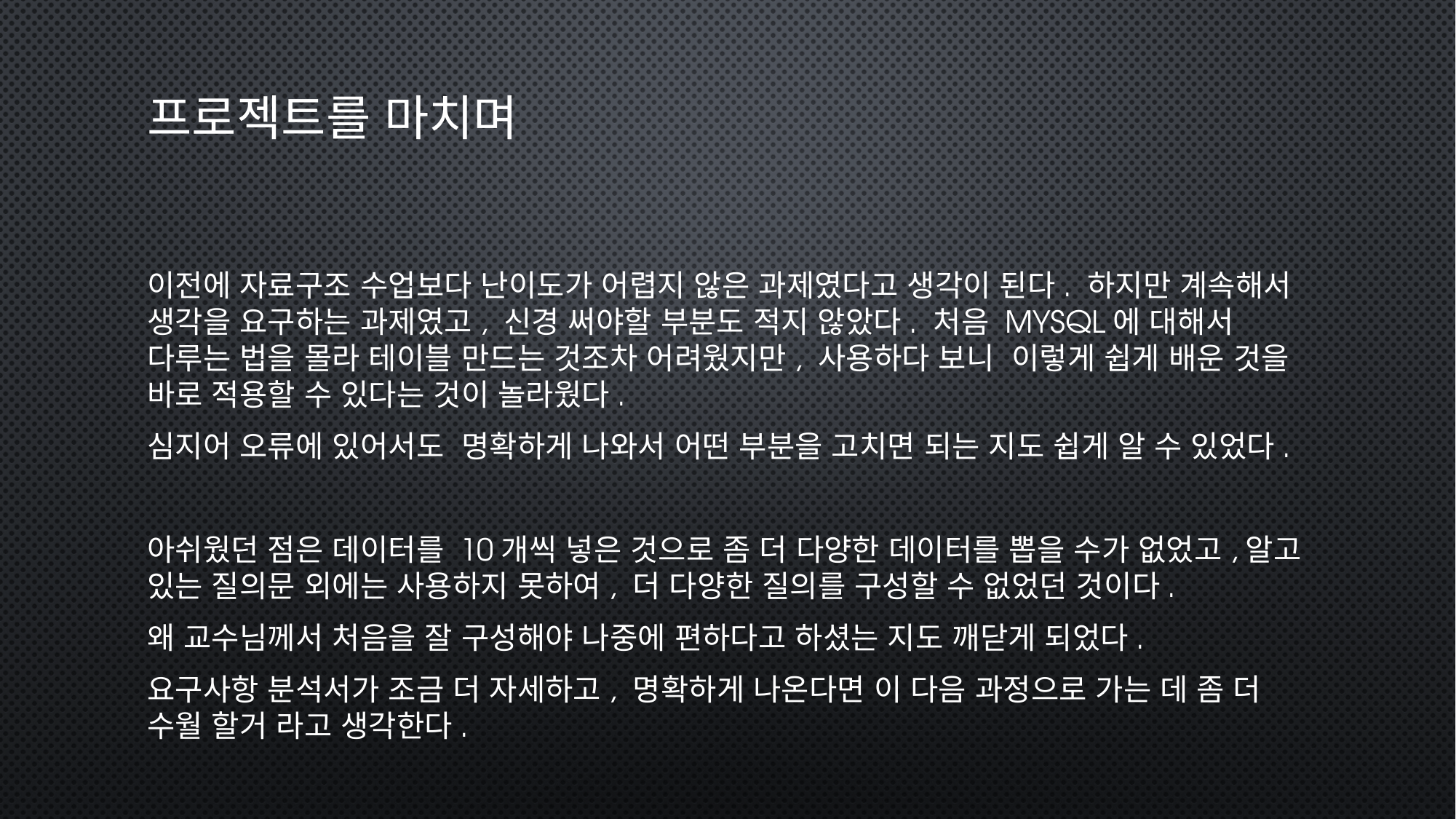

# 프로젝트를 마치며
이전에 자료구조 수업보다 난이도가 어렵지 않은 과제였다고 생각이 된다. 하지만 계속해서 생각을 요구하는 과제였고, 신경 써야할 부분도 적지 않았다. 처음 mysql에 대해서 다루는 법을 몰라 테이블 만드는 것조차 어려웠지만, 사용하다 보니  이렇게 쉽게 배운 것을 바로 적용할 수 있다는 것이 놀라웠다.
심지어 오류에 있어서도  명확하게 나와서 어떤 부분을 고치면 되는 지도 쉽게 알 수 있었다.

아쉬웠던 점은 데이터를 10개씩 넣은 것으로 좀 더 다양한 데이터를 뽑을 수가 없었고,알고 있는 질의문 외에는 사용하지 못하여, 더 다양한 질의를 구성할 수 없었던 것이다.
왜 교수님께서 처음을 잘 구성해야 나중에 편하다고 하셨는 지도 깨닫게 되었다.
요구사항 분석서가 조금 더 자세하고, 명확하게 나온다면 이 다음 과정으로 가는 데 좀 더 수월 할거 라고 생각한다.